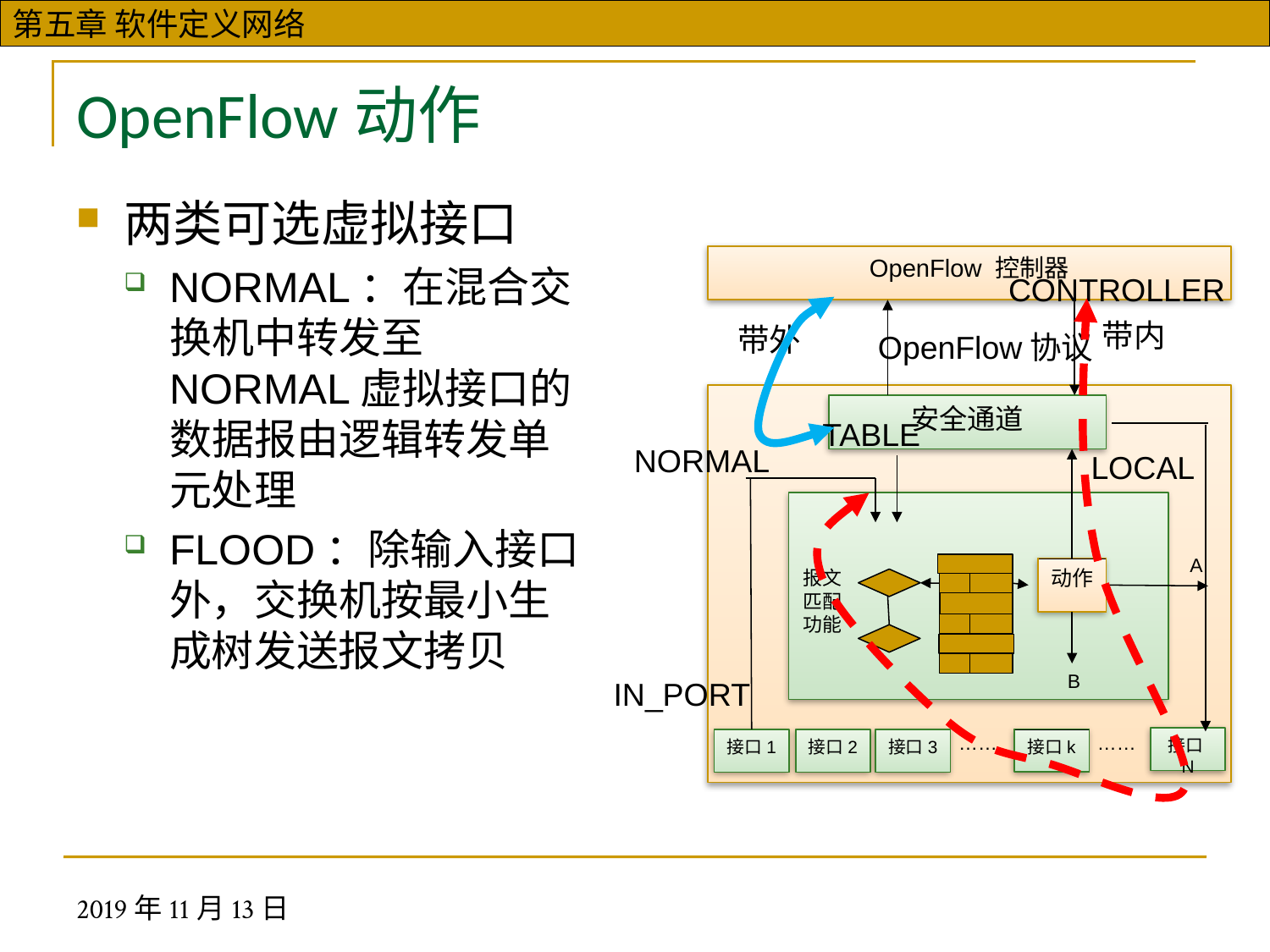

# OpenFlow动作
两类可选虚拟接口
NORMAL：在混合交换机中转发至NORMAL虚拟接口的数据报由逻辑转发单元处理
FLOOD：除输入接口外，交换机按最小生成树发送报文拷贝
OpenFlow 控制器
OpenFlow协议

安全通道

A

动作
报文匹配功能

B
……
……
接口N
接口k
接口1
接口2
接口3
CONTROLLER

带内
带外
TABLE
NORMAL
LOCAL
IN_PORT
2019年11月13日